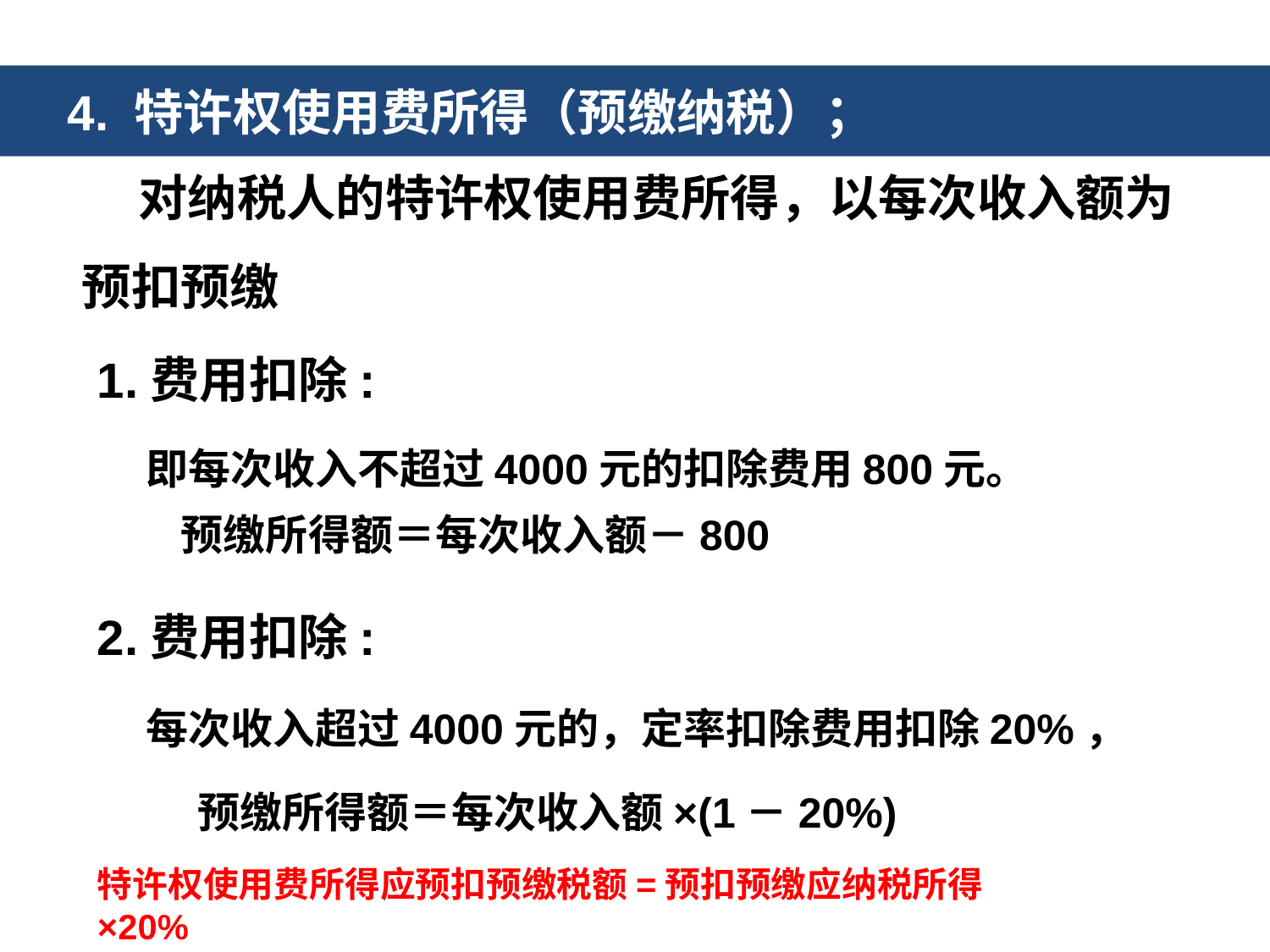

4. 特许权使用费所得（预缴纳税）；
    对纳税人的特许权使用费所得，以每次收入额为预扣预缴
1.费用扣除:
    即每次收入不超过4000元的扣除费用800元。
预缴所得额＝每次收入额－800
2.费用扣除:
    每次收入超过4000元的，定率扣除费用扣除20%，
预缴所得额＝每次收入额×(1－20%)

特许权使用费所得应预扣预缴税额=预扣预缴应纳税所得×20%